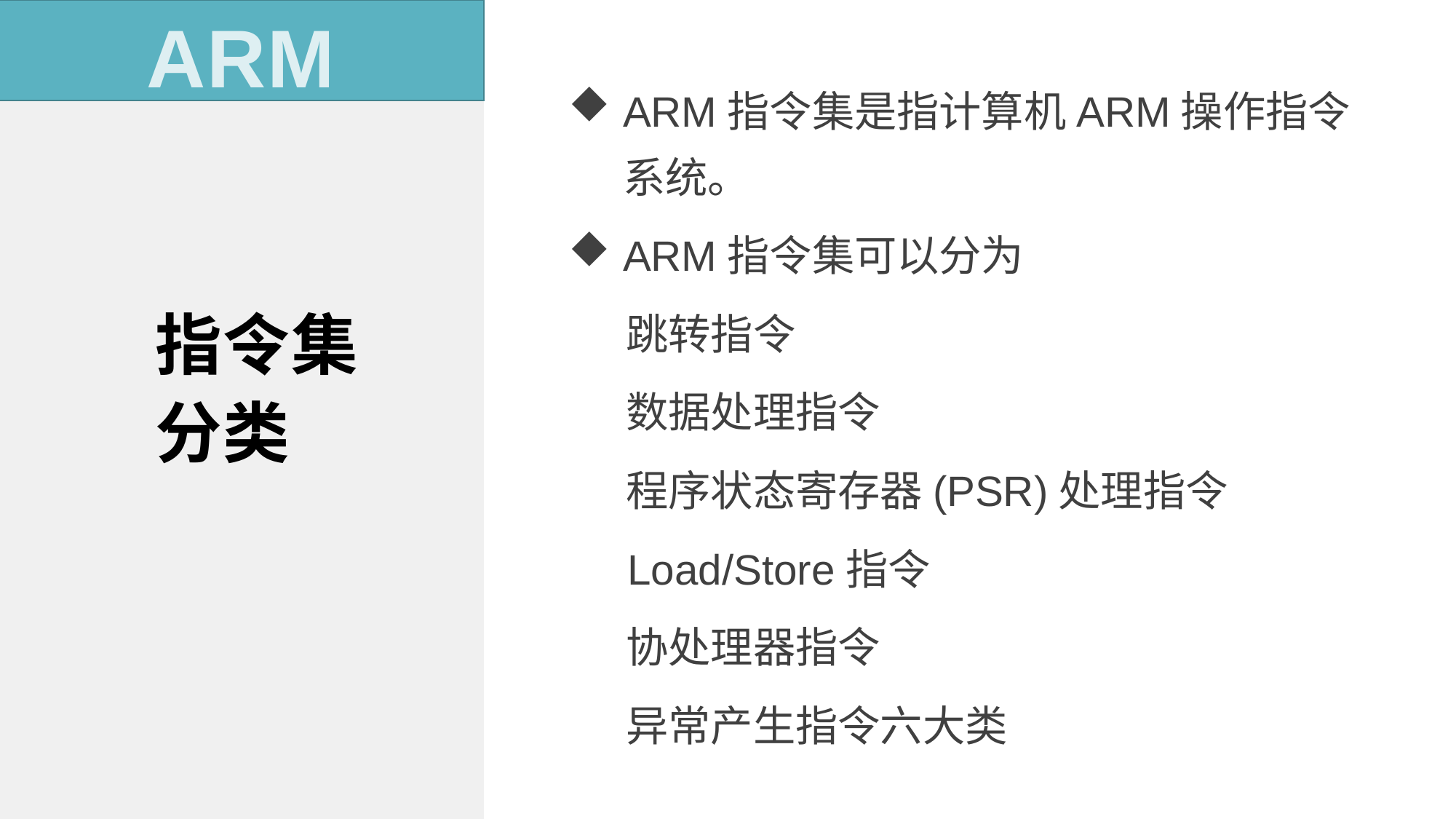

ARM
ARM指令集是指计算机ARM操作指令系统。
ARM指令集可以分为
     跳转指令
     数据处理指令
     程序状态寄存器(PSR)处理指令
     Load/Store指令
     协处理器指令
     异常产生指令六大类
指令集
分类